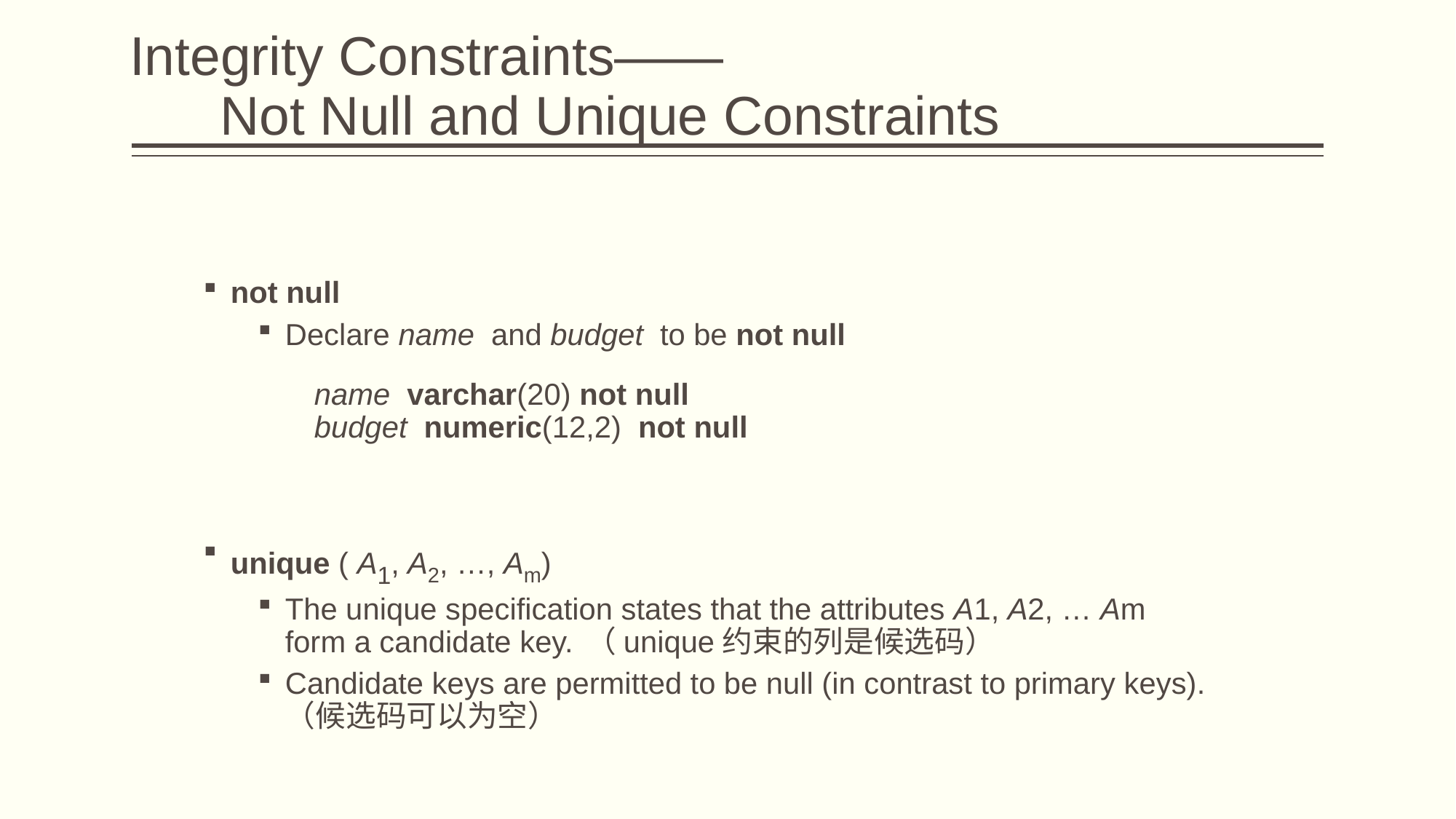

# Integrity Constraints—— Not Null and Unique Constraints
not null
Declare name  and budget  to be not null
	          name  varchar(20) not null
          budget  numeric(12,2)  not null

unique ( A1, A2, …, Am)
The unique specification states that the attributes A1, A2, … Am
form a candidate key. （unique约束的列是候选码）
Candidate keys are permitted to be null (in contrast to primary keys).（候选码可以为空）